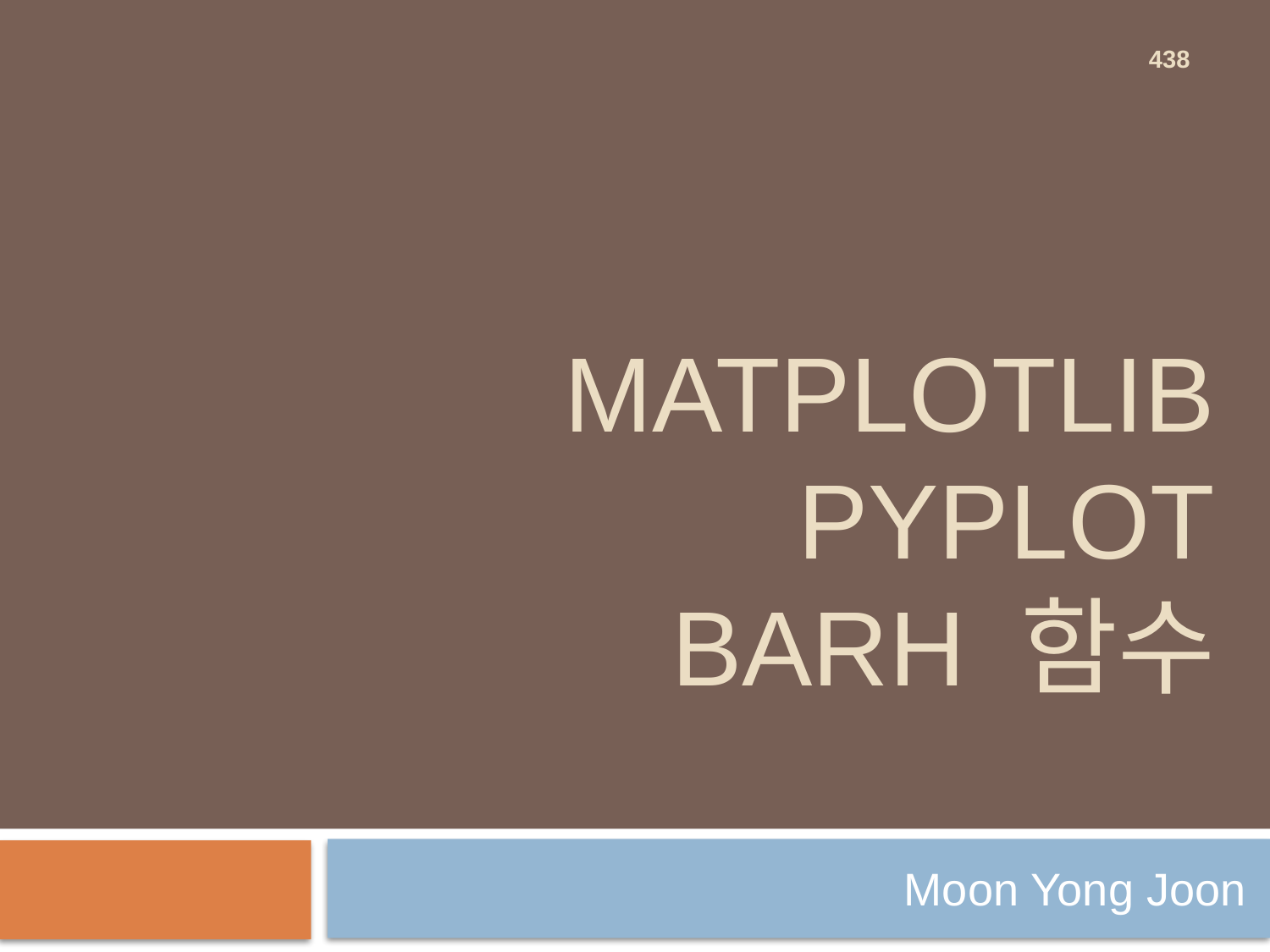

438
# MatPLOTLIB pyplot barh 함수
Moon Yong Joon